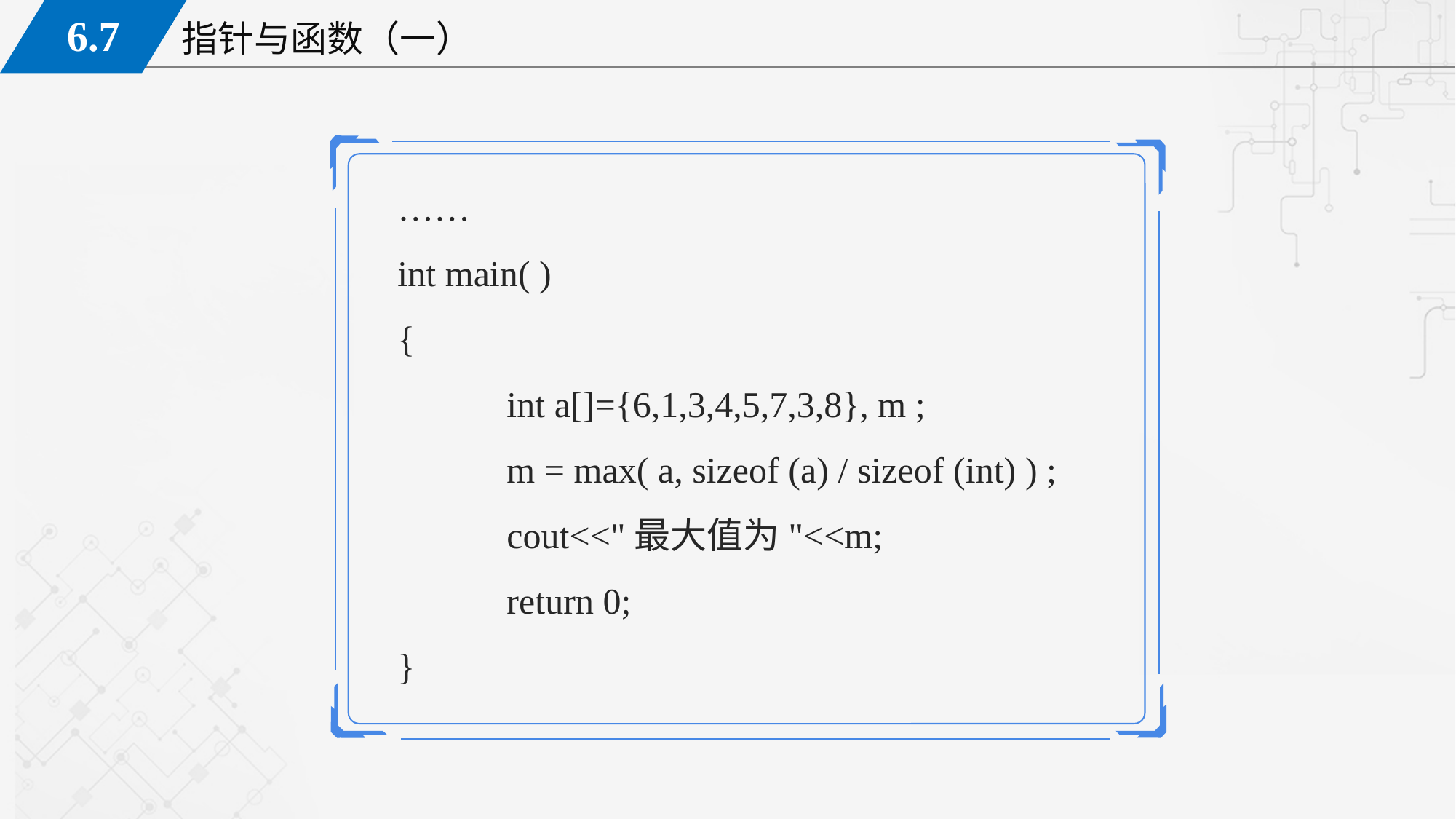

……
int main( )
{
	int a[]={6,1,3,4,5,7,3,8}, m ;
	m = max( a, sizeof (a) / sizeof (int) ) ;
	cout<<"最大值为"<<m;
	return 0;
}